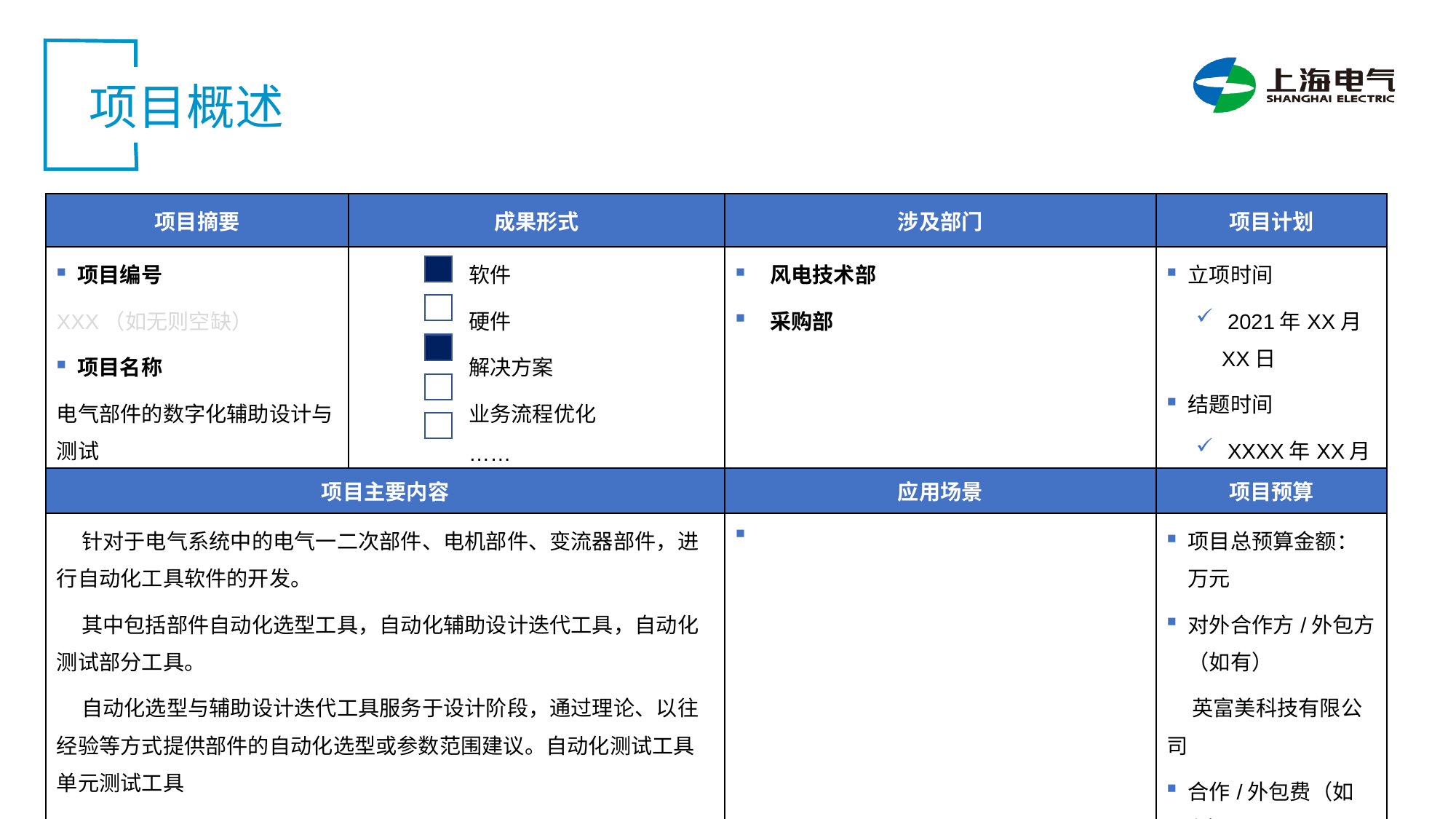

01

  项目概述
| 项目摘要 | 成果形式 | 涉及部门 | 项目计划 |
| --- | --- | --- | --- |
| 项目编号 XXX（如无则空缺） 项目名称 电气部件的数字化辅助设计与测试 | 软件 硬件 解决方案 业务流程优化 …… | 风电技术部 采购部 | 立项时间 2021年XX月XX日 结题时间 XXXX年XX月XX日 |
| 项目主要内容 |  | 应用场景 | 项目预算 |
| 针对于电气系统中的电气一二次部件、电机部件、变流器部件，进行自动化工具软件的开发。 其中包括部件自动化选型工具，自动化辅助设计迭代工具，自动化测试部分工具。 自动化选型与辅助设计迭代工具服务于设计阶段，通过理论、以往经验等方式提供部件的自动化选型或参数范围建议。自动化测试工具单元测试工具 |  |  | 项目总预算金额：万元 对外合作方/外包方（如有） 英富美科技有限公司 合作/外包费（如有） 3万元 |
|  |  |  |  |